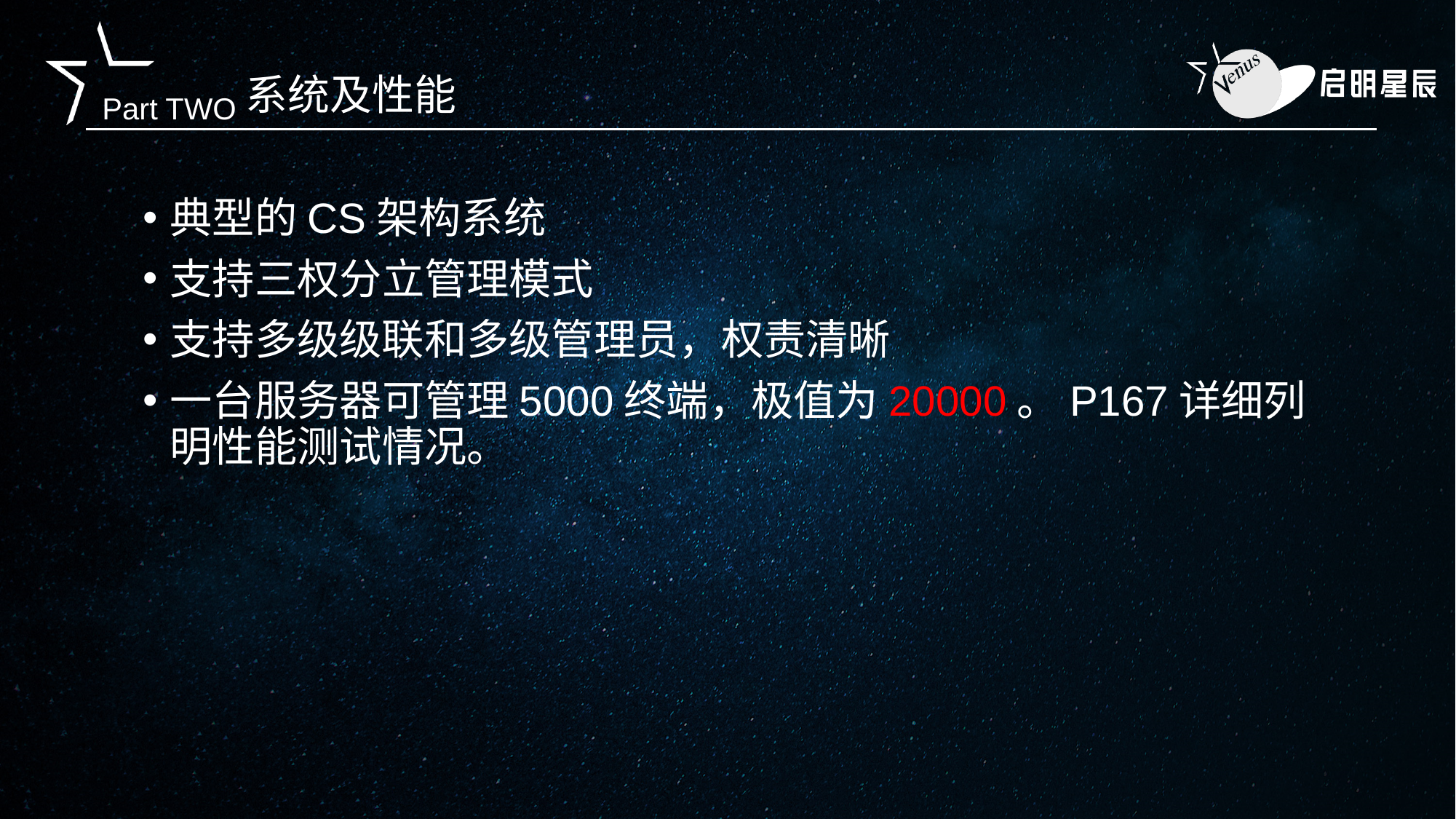

# 系统及性能
典型的CS架构系统
支持三权分立管理模式
支持多级级联和多级管理员，权责清晰
一台服务器可管理5000终端，极值为20000。P167详细列明性能测试情况。